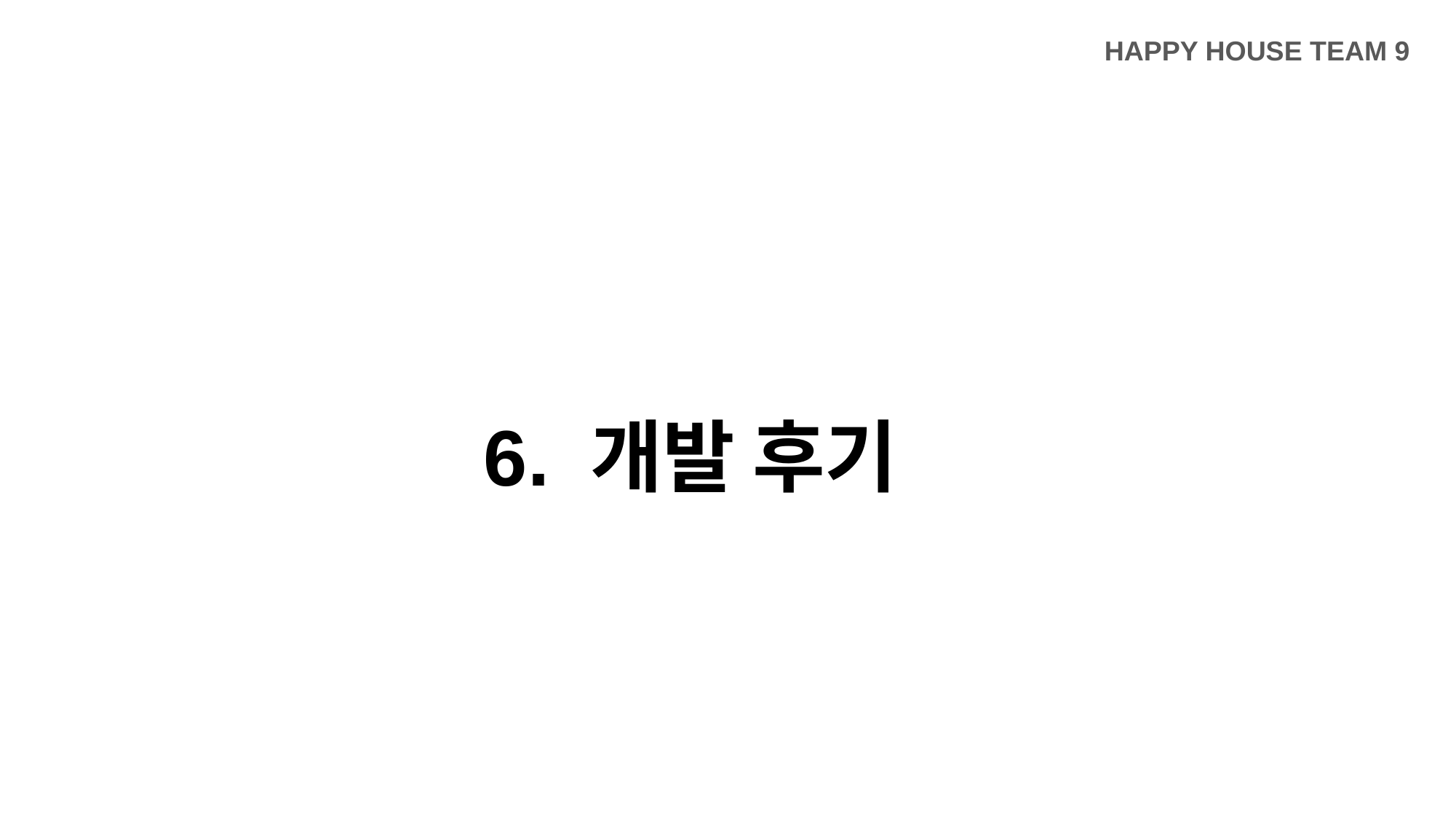

HAPPY HOUSE TEAM 9

6. 개발 후기